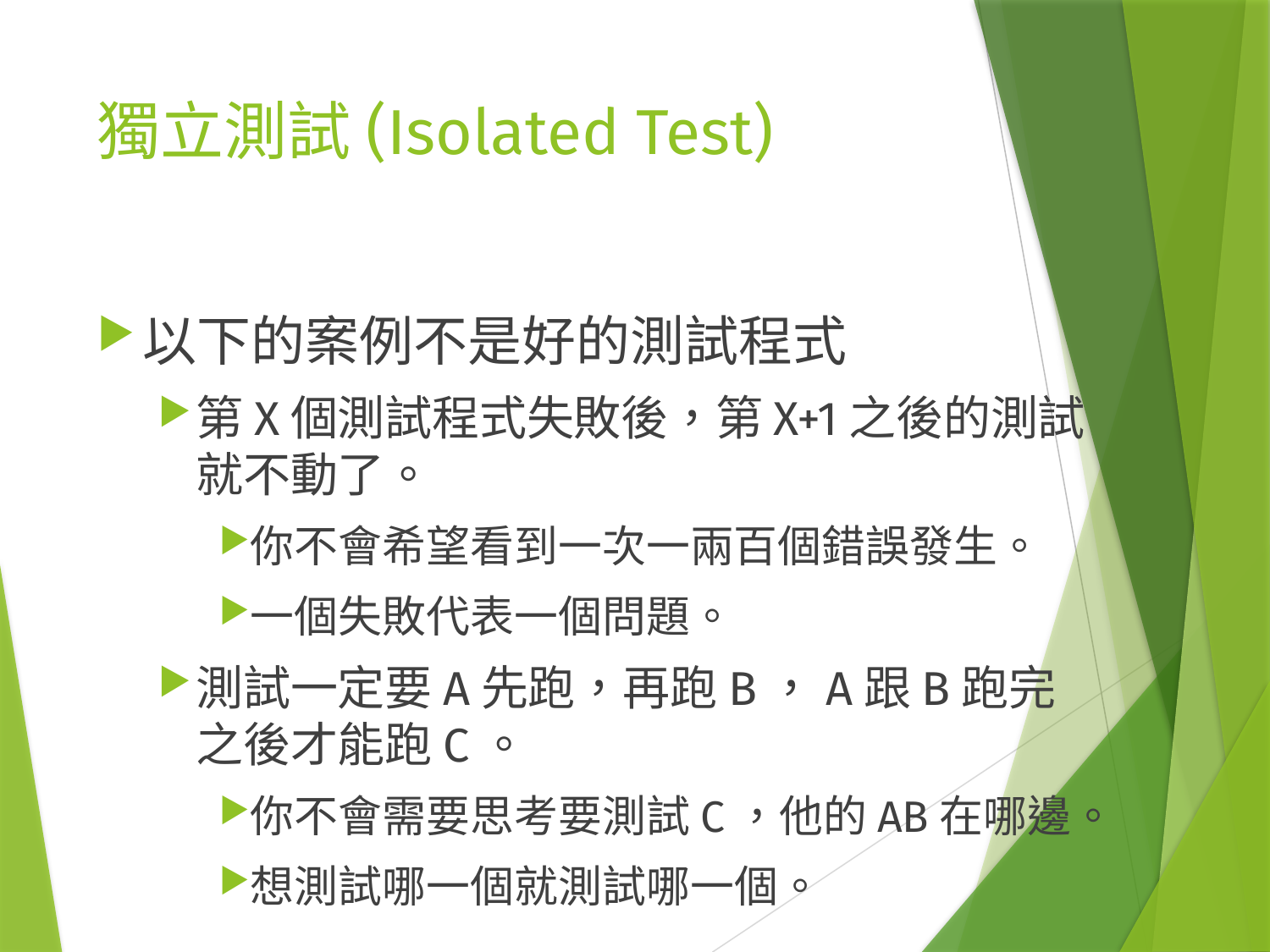

# 獨立測試(Isolated Test)
以下的案例不是好的測試程式
第X個測試程式失敗後，第X+1之後的測試就不動了。
你不會希望看到一次一兩百個錯誤發生。
一個失敗代表一個問題。
測試一定要A先跑，再跑B，A跟B跑完之後才能跑C。
你不會需要思考要測試C，他的AB在哪邊。
想測試哪一個就測試哪一個。